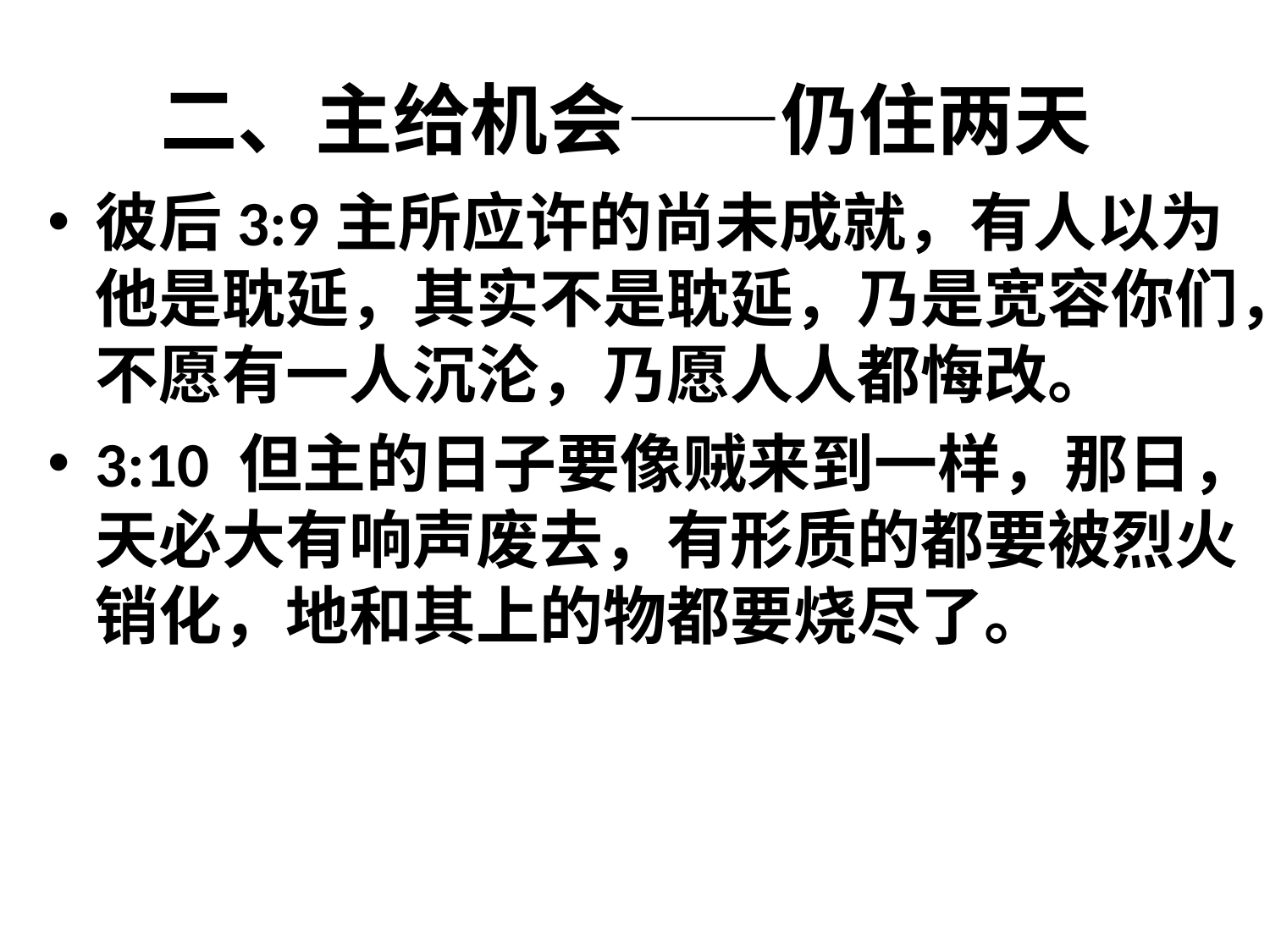

# 二、主给机会——仍住两天
彼后3:9主所应许的尚未成就，有人以为他是耽延，其实不是耽延，乃是宽容你们，不愿有一人沉沦，乃愿人人都悔改。
3:10 但主的日子要像贼来到一样，那日，天必大有响声废去，有形质的都要被烈火销化，地和其上的物都要烧尽了。